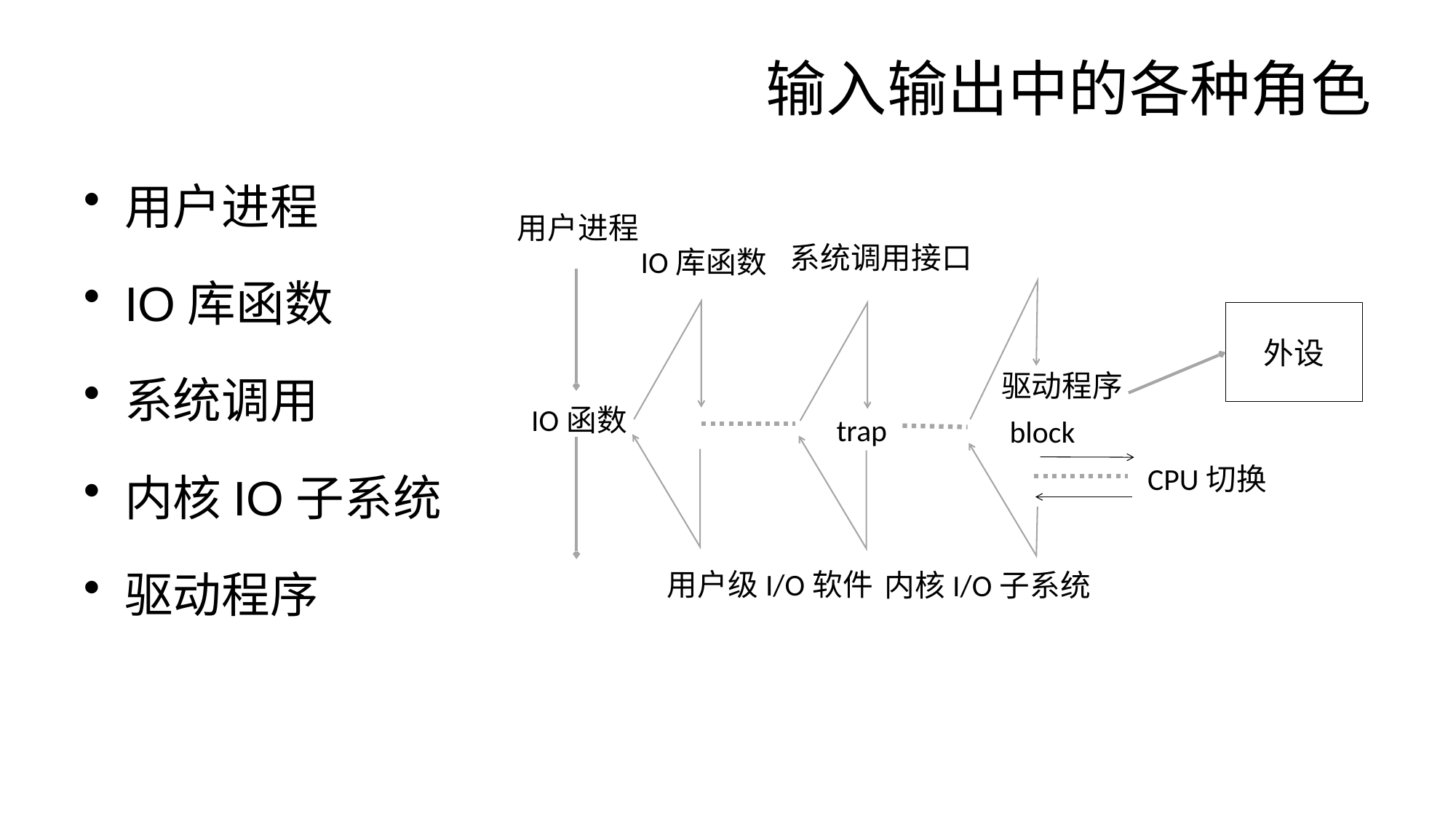

# 输入输出中的各种角色
用户进程
IO库函数
系统调用
内核IO子系统
驱动程序
用户进程
系统调用接口
IO库函数

外设
驱动程序
IO函数
trap
block

CPU切换
用户级I/O软件
内核I/O子系统